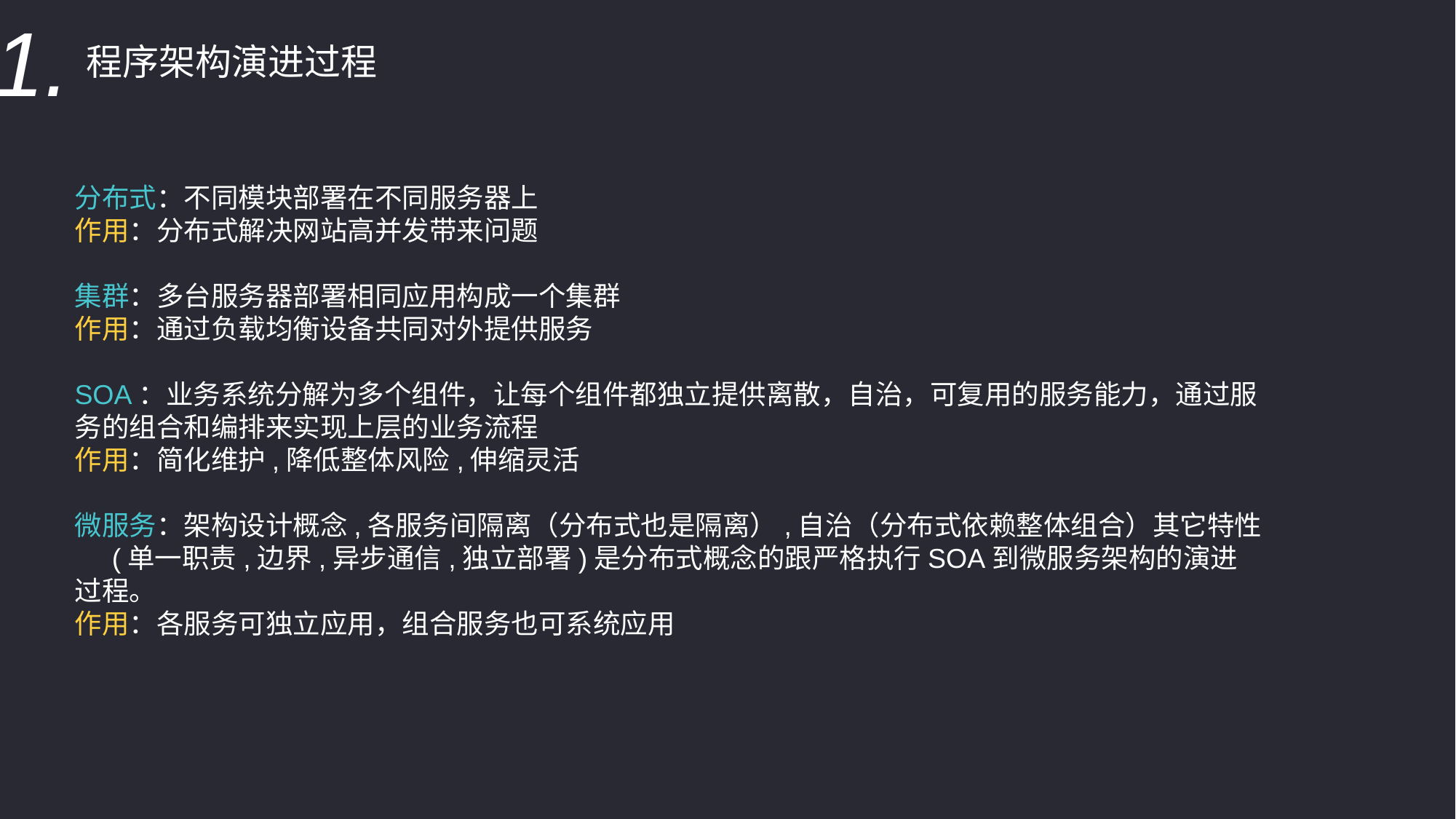

1.
程序架构演进过程
分布式：不同模块部署在不同服务器上
作用：分布式解决网站高并发带来问题

集群：多台服务器部署相同应用构成一个集群
作用：通过负载均衡设备共同对外提供服务

SOA：业务系统分解为多个组件，让每个组件都独立提供离散，自治，可复用的服务能力，通过服务的组合和编排来实现上层的业务流程
作用：简化维护,降低整体风险,伸缩灵活

微服务：架构设计概念,各服务间隔离（分布式也是隔离）,自治（分布式依赖整体组合）其它特性      (单一职责,边界,异步通信,独立部署)是分布式概念的跟严格执行SOA到微服务架构的演进过程。
作用：各服务可独立应用，组合服务也可系统应用